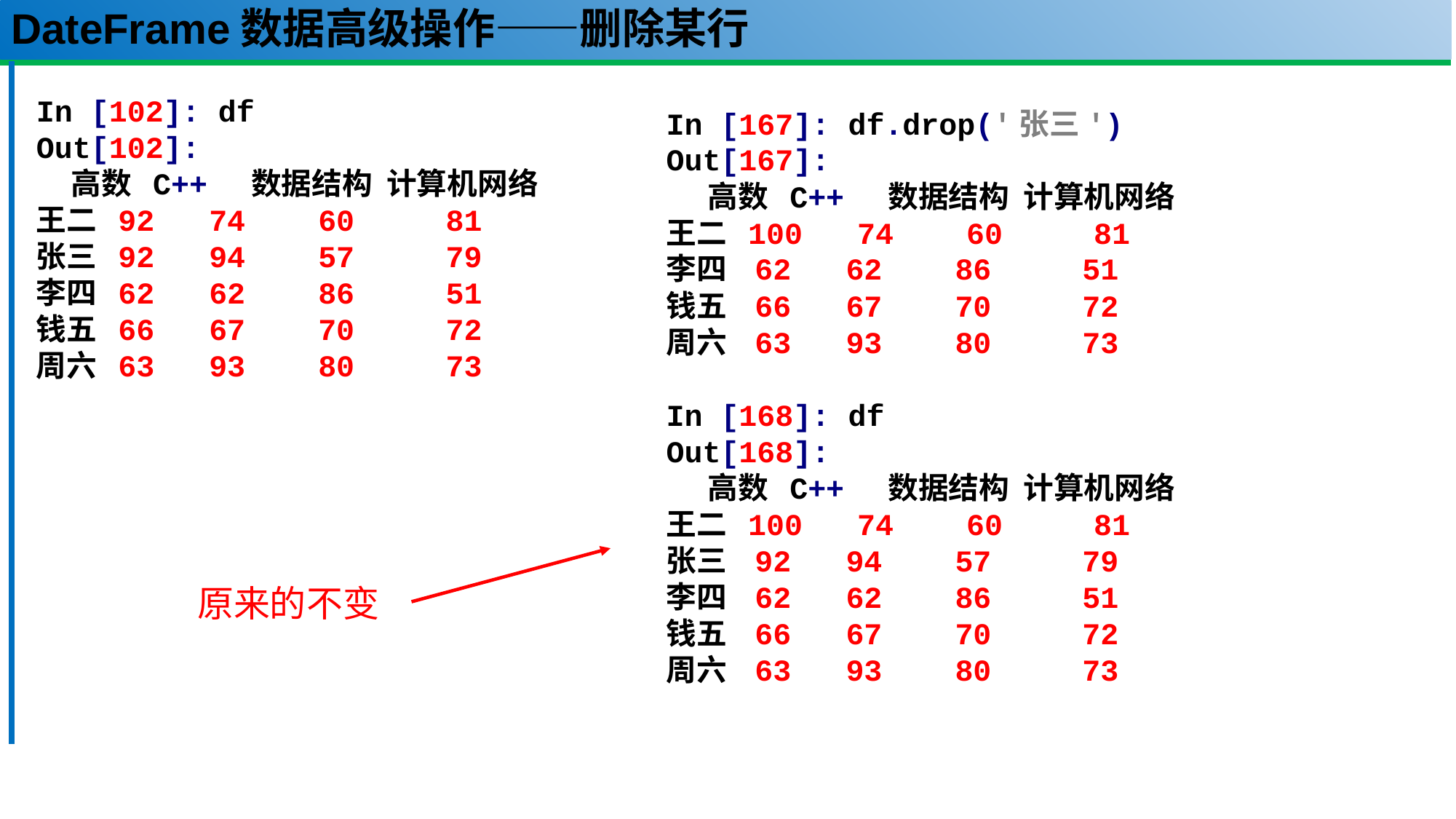

# DateFrame数据高级操作——删除某行
In [102]: df
Out[102]:
    高数  C++  数据结构  计算机网络
王二  92   74    60     81
张三  92   94    57     79
李四  62   62    86     51
钱五  66   67    70     72
周六  63   93    80     73
In [167]: df.drop('张三')
Out[167]:
     高数  C++  数据结构  计算机网络
王二  100   74    60     81
李四   62   62    86     51
钱五   66   67    70     72
周六   63   93    80     73

In [168]: df
Out[168]:
     高数  C++  数据结构  计算机网络
王二  100   74    60     81
张三   92   94    57     79
李四   62   62    86     51
钱五   66   67    70     72
周六   63   93    80     73
原来的不变